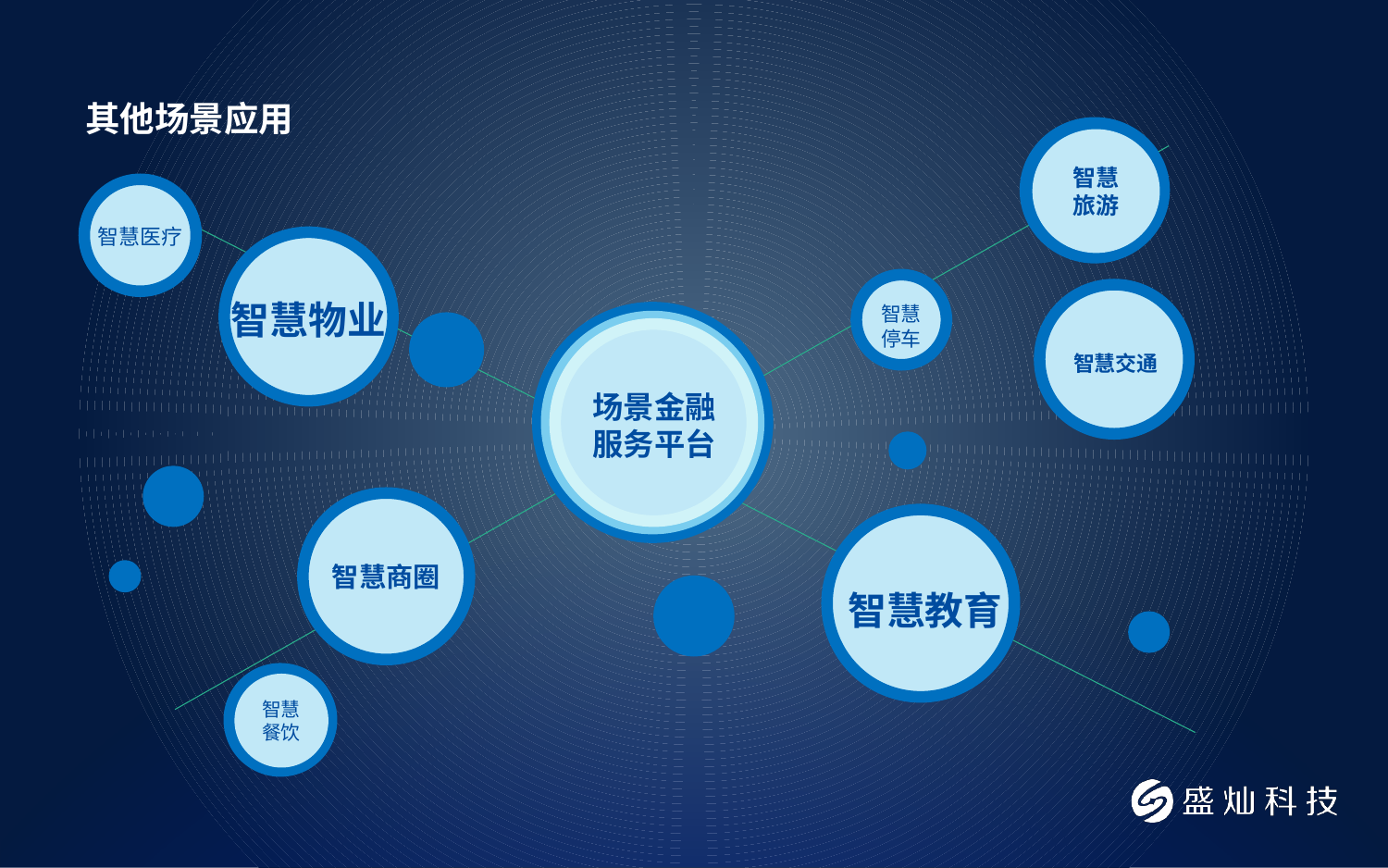

# 其他场景应用

智慧旅游

智慧医疗

智慧物业

智慧
停车

场景金融
服务平台

智慧交通

智慧商圈

智慧教育

智慧餐饮